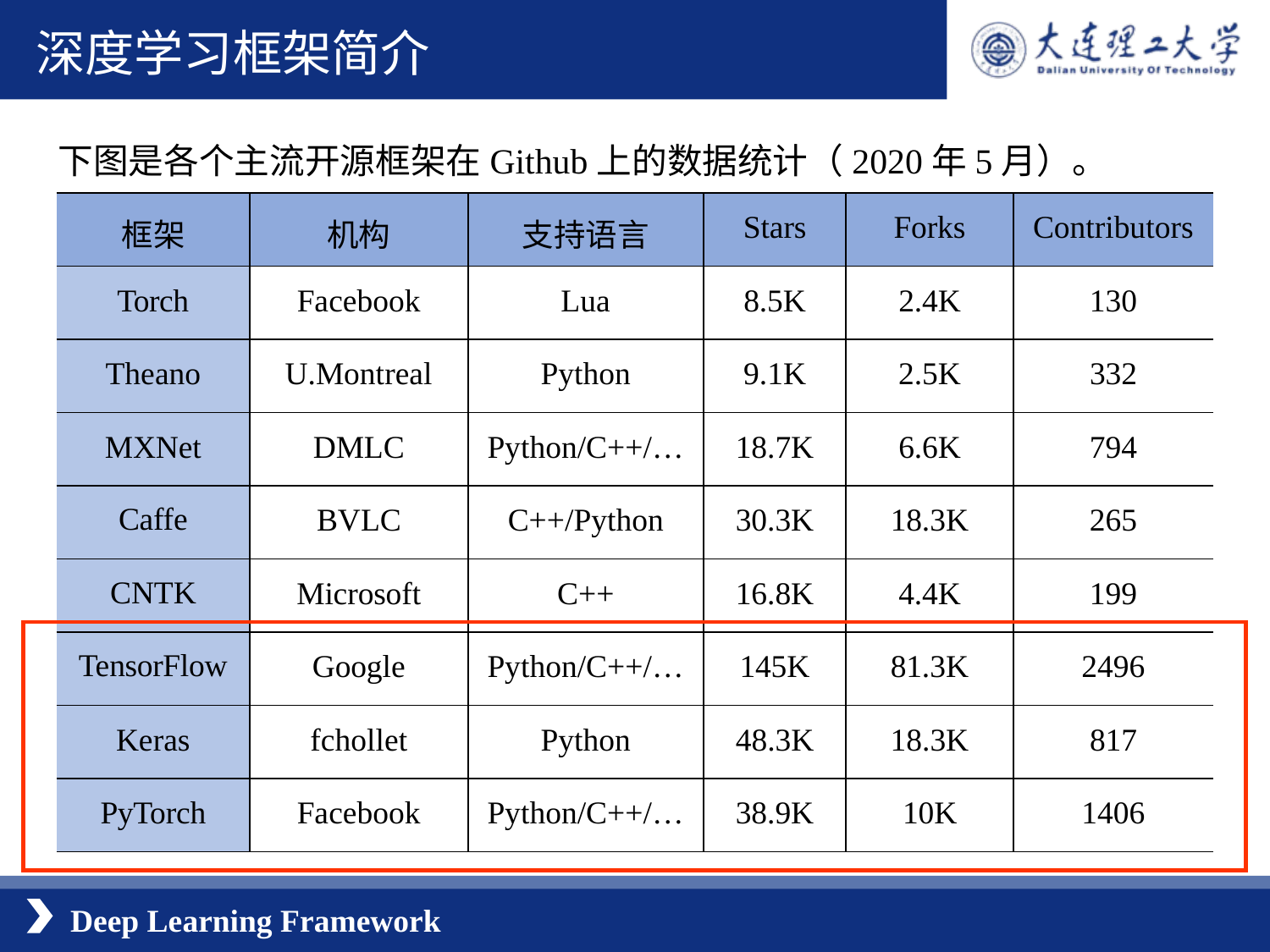

深度学习框架简介
下图是各个主流开源框架在Github上的数据统计（2020年5月）。
| 框架 | 机构 | 支持语言 | Stars | Forks | Contributors |
| --- | --- | --- | --- | --- | --- |
| Torch | Facebook | Lua | 8.5K | 2.4K | 130 |
| Theano | U.Montreal | Python | 9.1K | 2.5K | 332 |
| MXNet | DMLC | Python/C++/… | 18.7K | 6.6K | 794 |
| Caffe | BVLC | C++/Python | 30.3K | 18.3K | 265 |
| CNTK | Microsoft | C++ | 16.8K | 4.4K | 199 |
| TensorFlow | Google | Python/C++/… | 145K | 81.3K | 2496 |
| Keras | fchollet | Python | 48.3K | 18.3K | 817 |
| PyTorch | Facebook | Python/C++/… | 38.9K | 10K | 1406 |

Deep Learning Framework